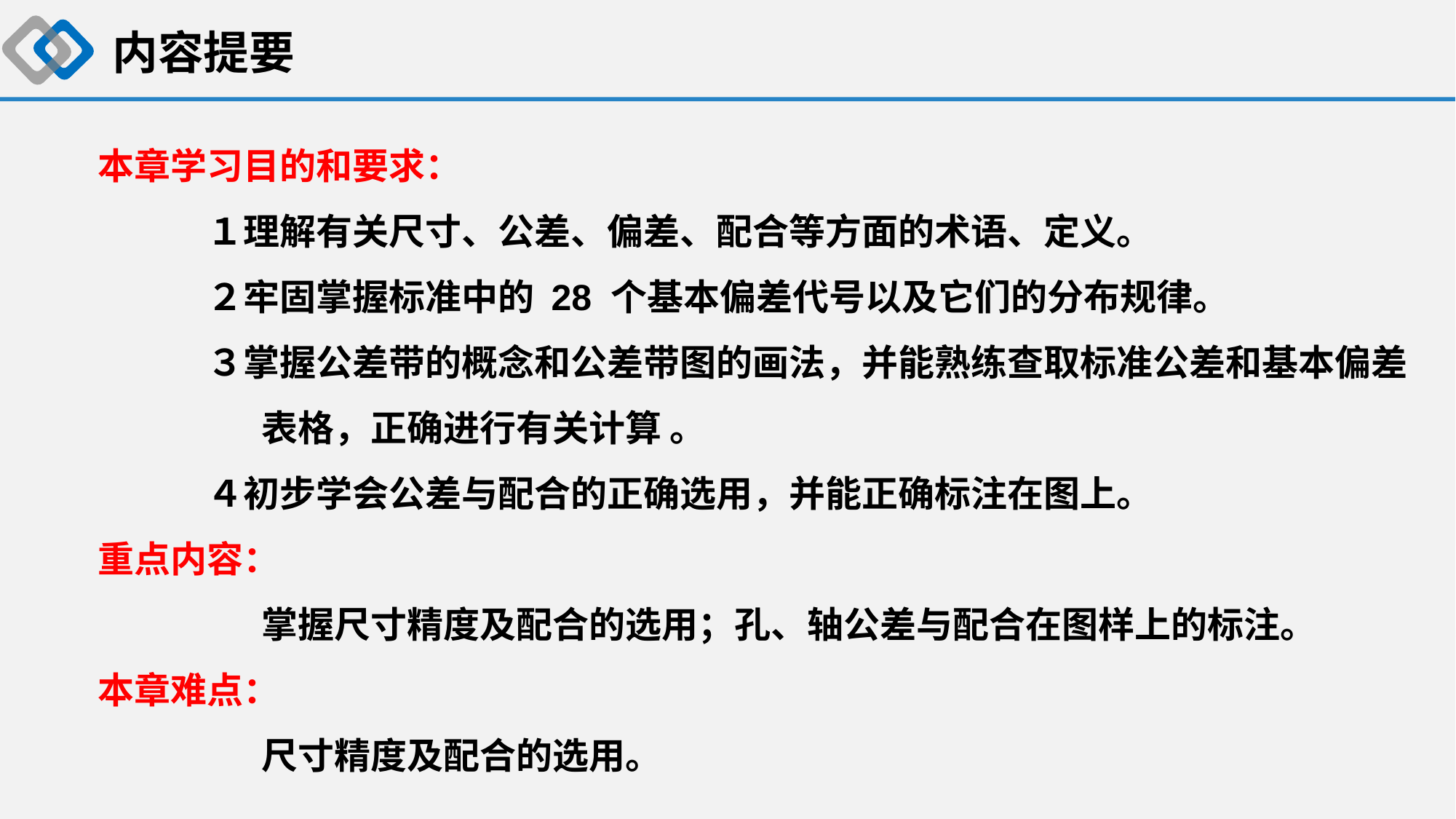

# 内容提要
本章学习目的和要求：
１理解有关尺寸、公差、偏差、配合等方面的术语、定义。
２牢固掌握标准中的 28 个基本偏差代号以及它们的分布规律。
３掌握公差带的概念和公差带图的画法，并能熟练查取标准公差和基本偏差表格，正确进行有关计算 。
４初步学会公差与配合的正确选用，并能正确标注在图上。
重点内容：
		掌握尺寸精度及配合的选用；孔、轴公差与配合在图样上的标注。
本章难点：
		尺寸精度及配合的选用。